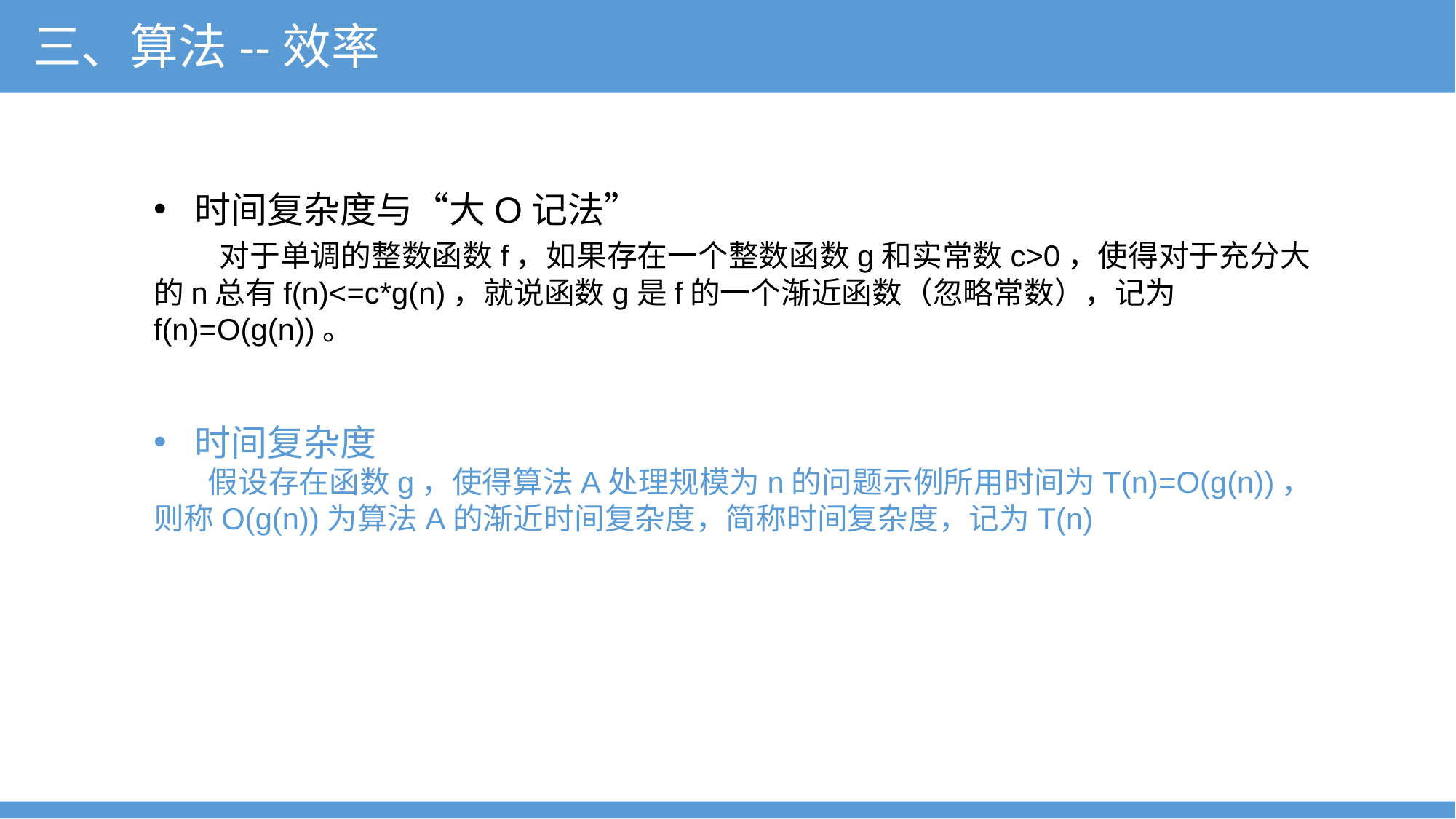

三、算法--效率
时间复杂度与“大O记法”
       对于单调的整数函数f，如果存在一个整数函数g和实常数c>0，使得对于充分大的n总有f(n)<=c*g(n)，就说函数g是f的一个渐近函数（忽略常数），记为f(n)=O(g(n))。

时间复杂度
       假设存在函数g，使得算法A处理规模为n的问题示例所用时间为T(n)=O(g(n))，则称O(g(n))为算法A的渐近时间复杂度，简称时间复杂度，记为T(n)